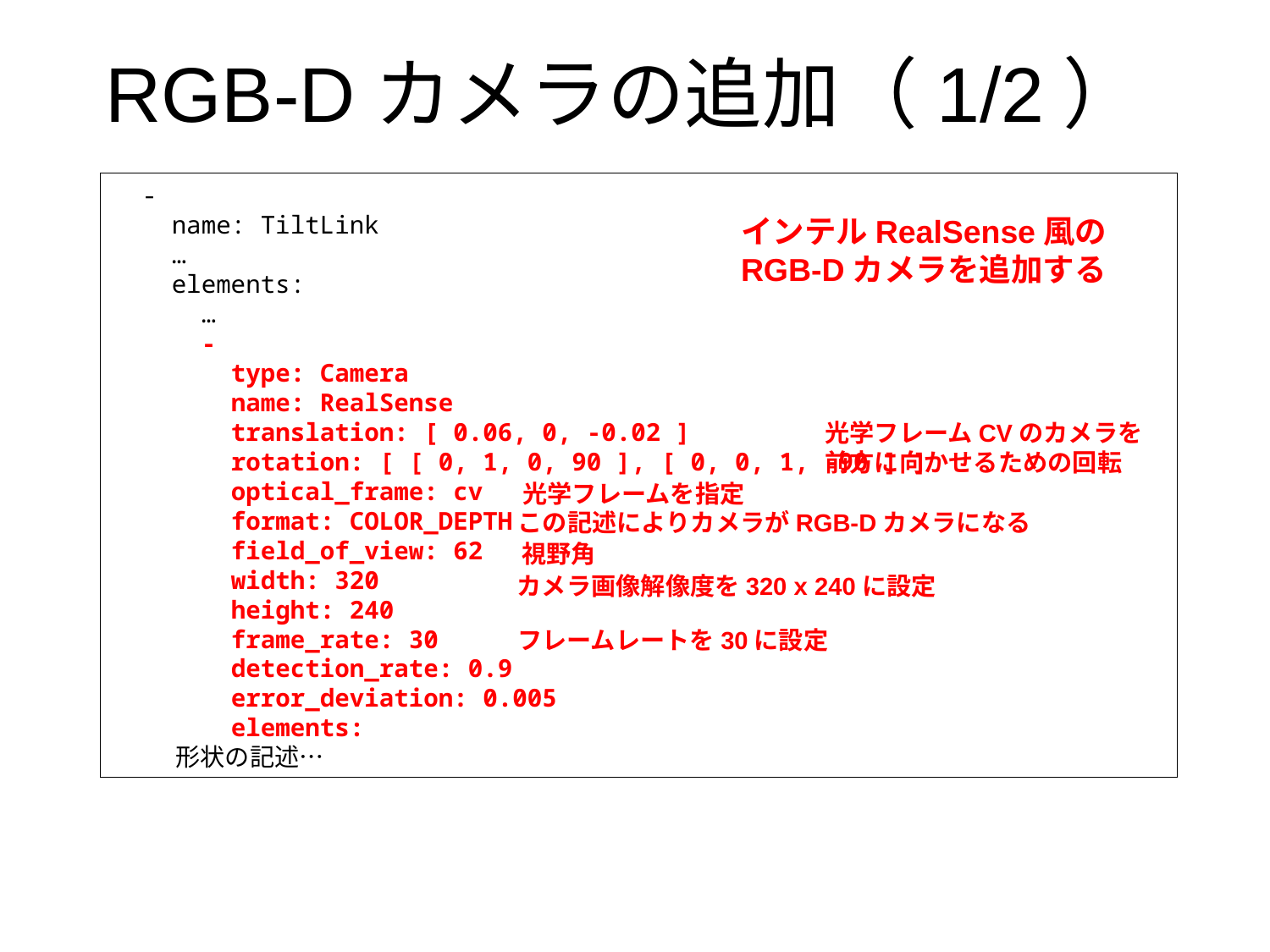

# RGB-Dカメラの追加（1/2）
  -
    name: TiltLink
    …
    elements:
      …
      -
        type: Camera
        name: RealSense
        translation: [ 0.06, 0, -0.02 ]
        rotation: [ [ 0, 1, 0, 90 ], [ 0, 0, 1, -90 ] ]
        optical_frame: cv
        format: COLOR_DEPTH
        field_of_view: 62
        width: 320
        height: 240
        frame_rate: 30
        detection_rate: 0.9
        error_deviation: 0.005
        elements:
          形状の記述…
インテルRealSense風の
RGB-Dカメラを追加する
光学フレームCVのカメラを
前方に向かせるための回転
光学フレームを指定
この記述によりカメラがRGB-Dカメラになる
視野角
カメラ画像解像度を320 x 240に設定
フレームレートを30に設定